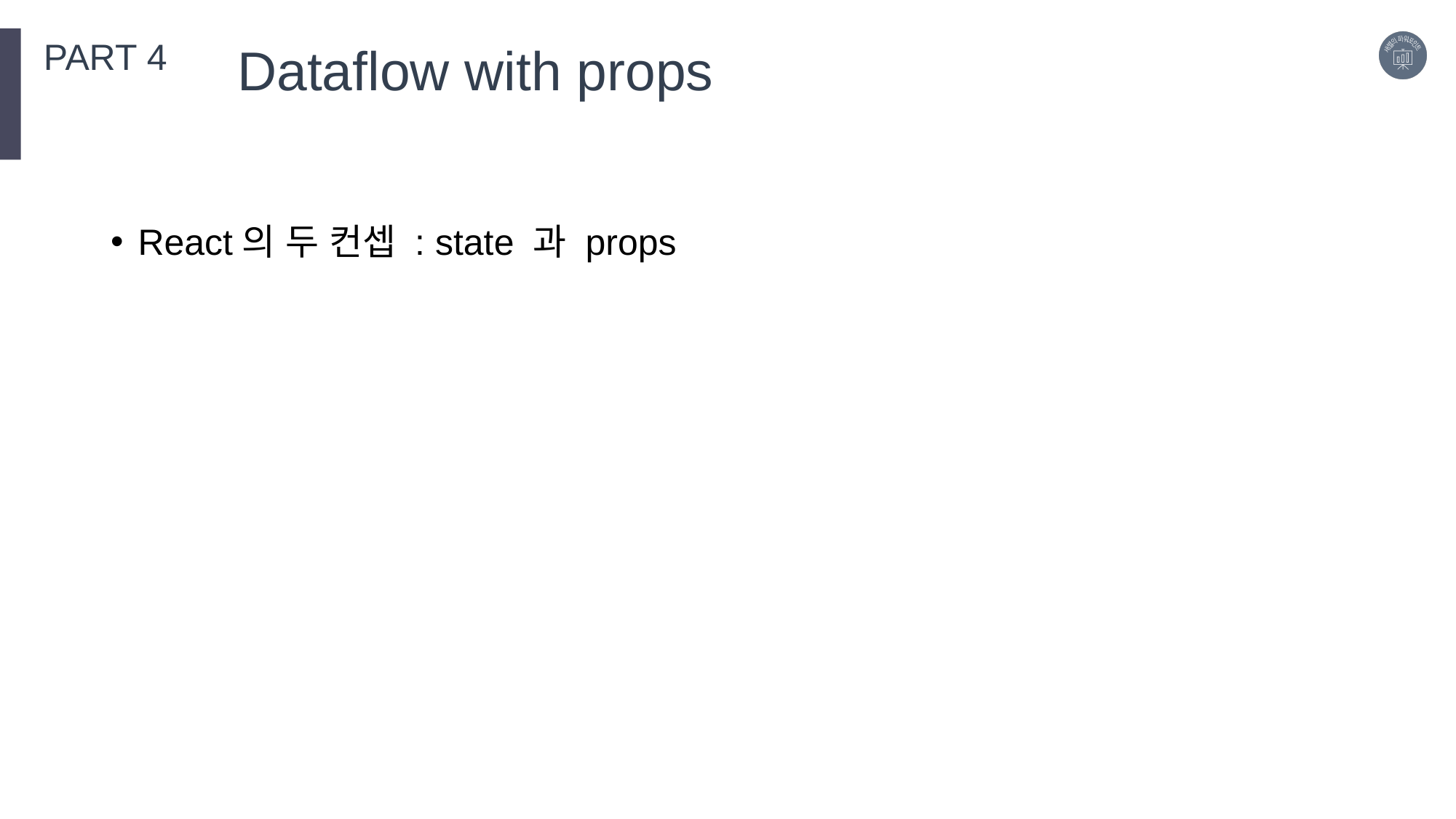

PART 4
Dataflow with props
React의 두 컨셉 : state 과 props